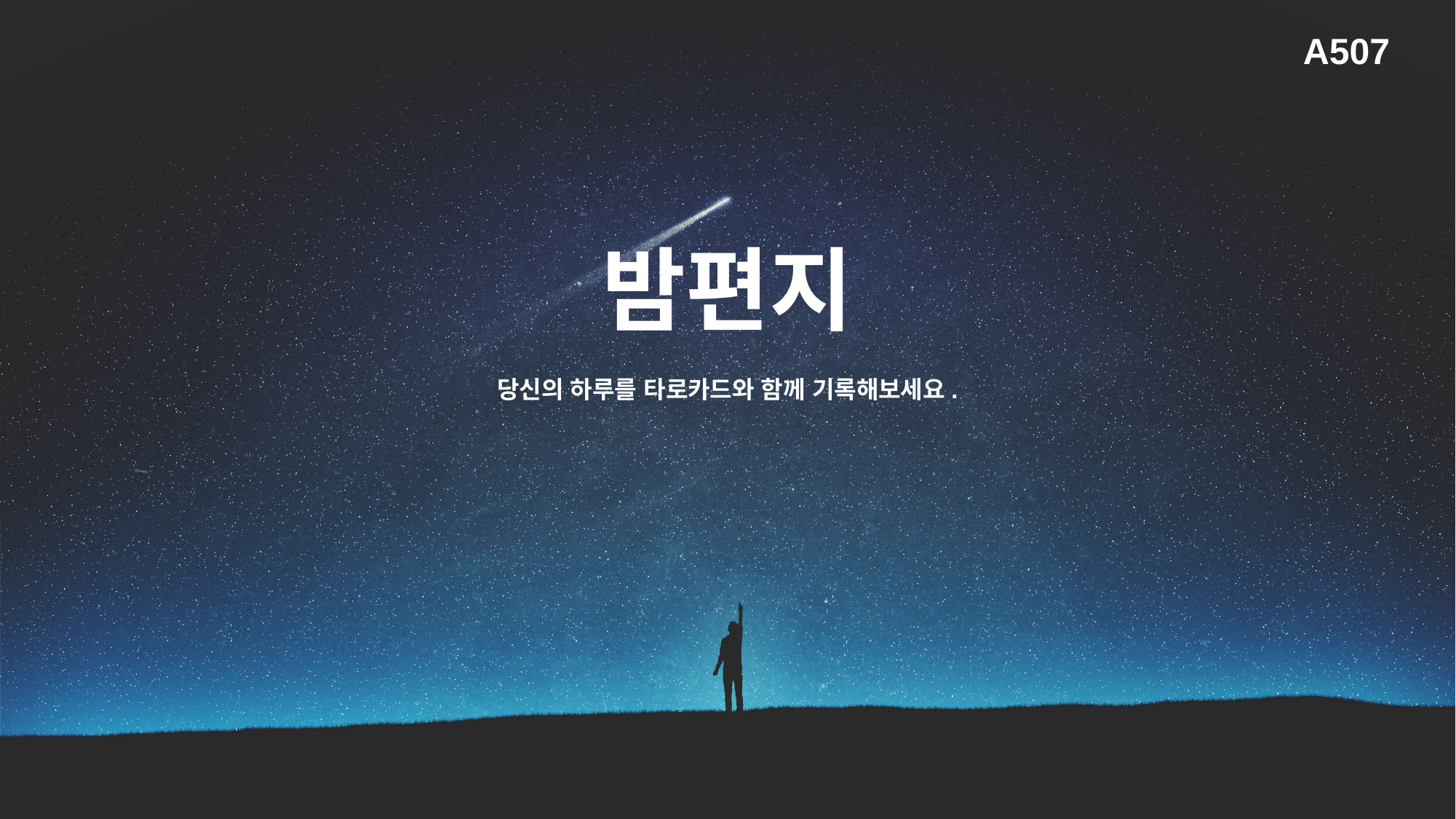

A507
# 밤편지
당신의 하루를 타로카드와 함께 기록해보세요.